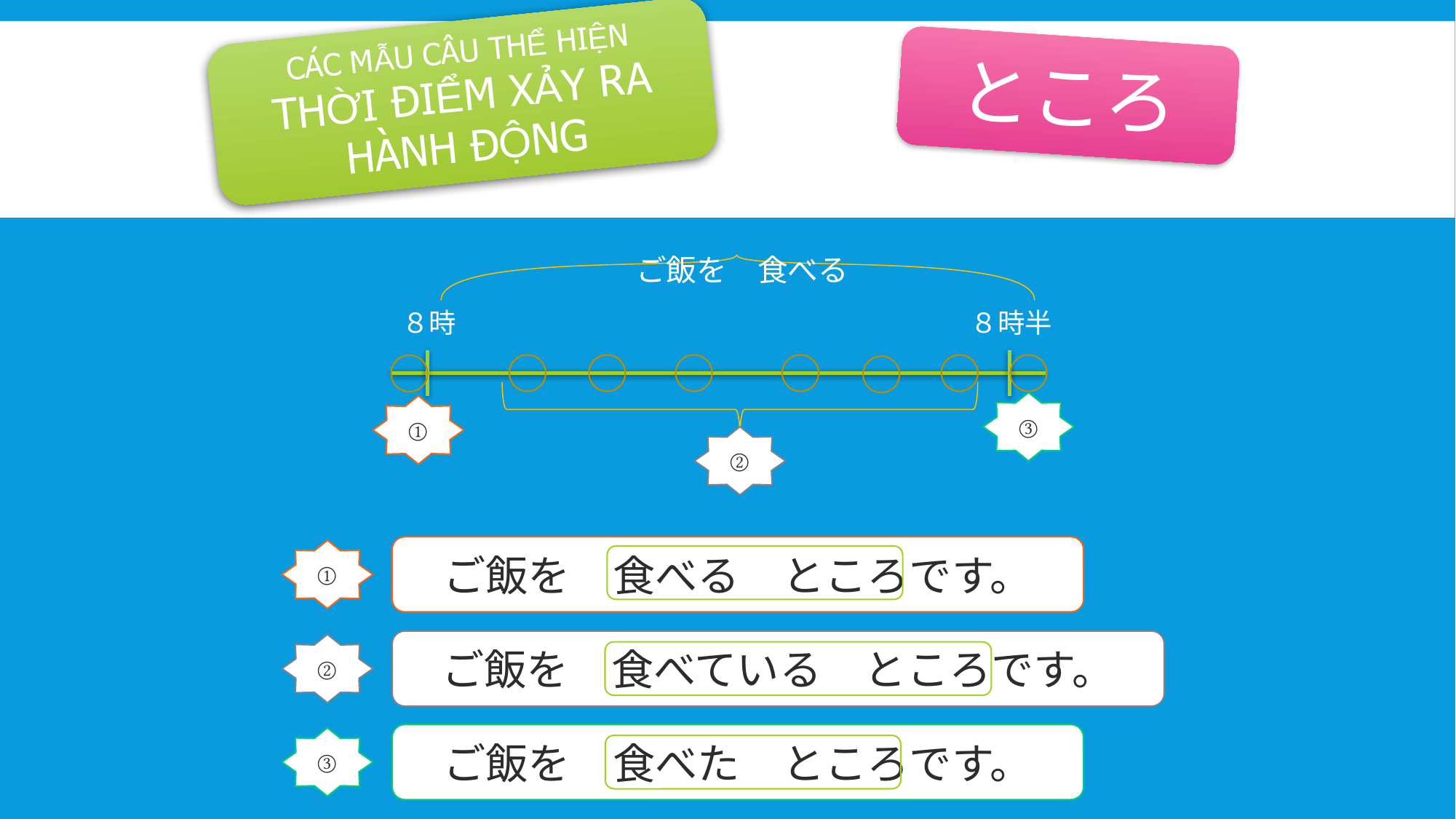

CÁC MẪU CÂU THỂ HIỆN
THỜI ĐIỂM XẢY RA HÀNH ĐỘNG
ところ

ご飯を　食べる
８時
８時半

③
①
②
ご飯を　食べる　ところです。
①

ご飯を　食べている　ところです。
②

ご飯を　食べた　ところです。
③